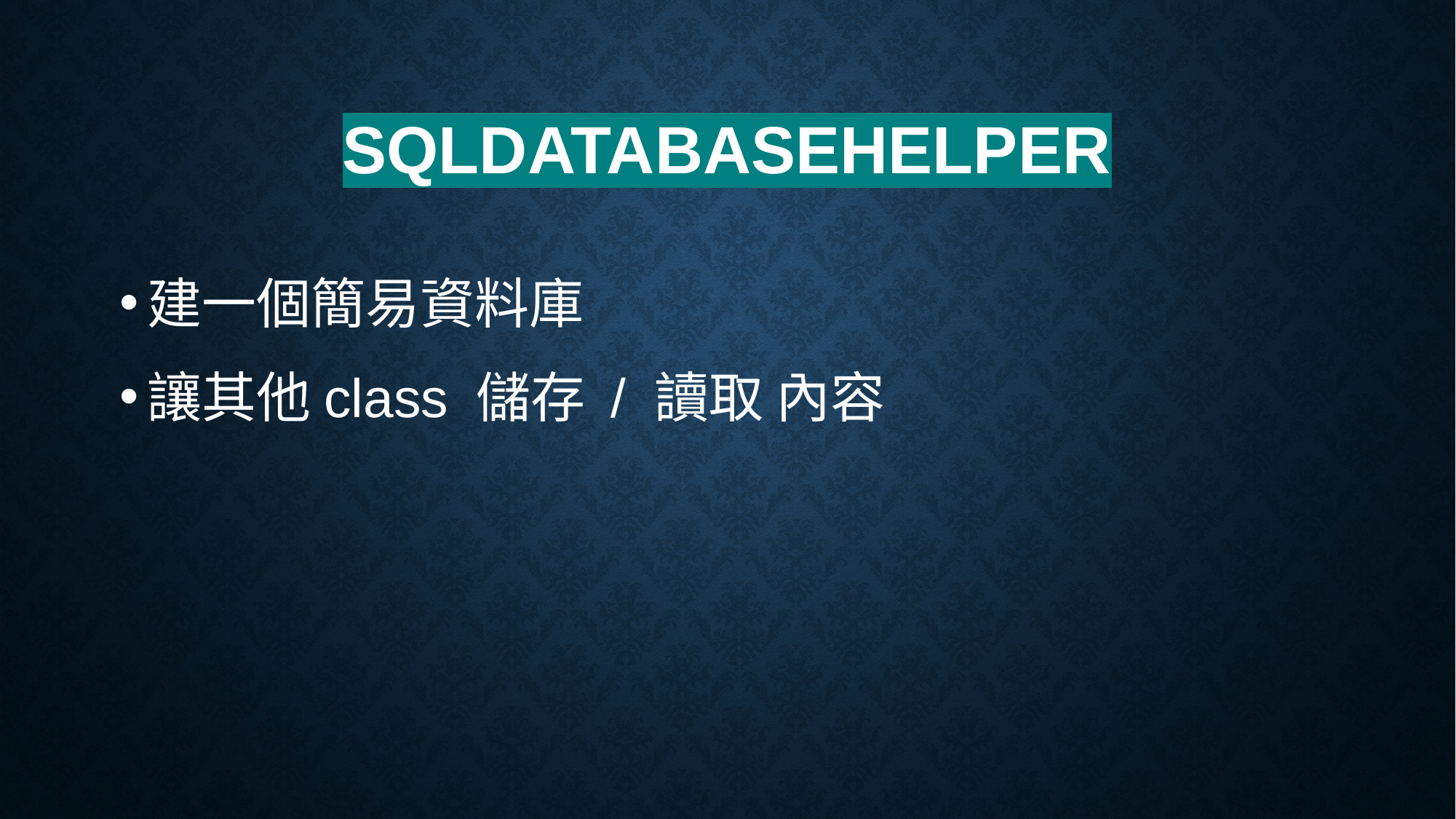

# SQLDATABASEHELPER
建一個簡易資料庫
讓其他class 儲存 / 讀取 內容